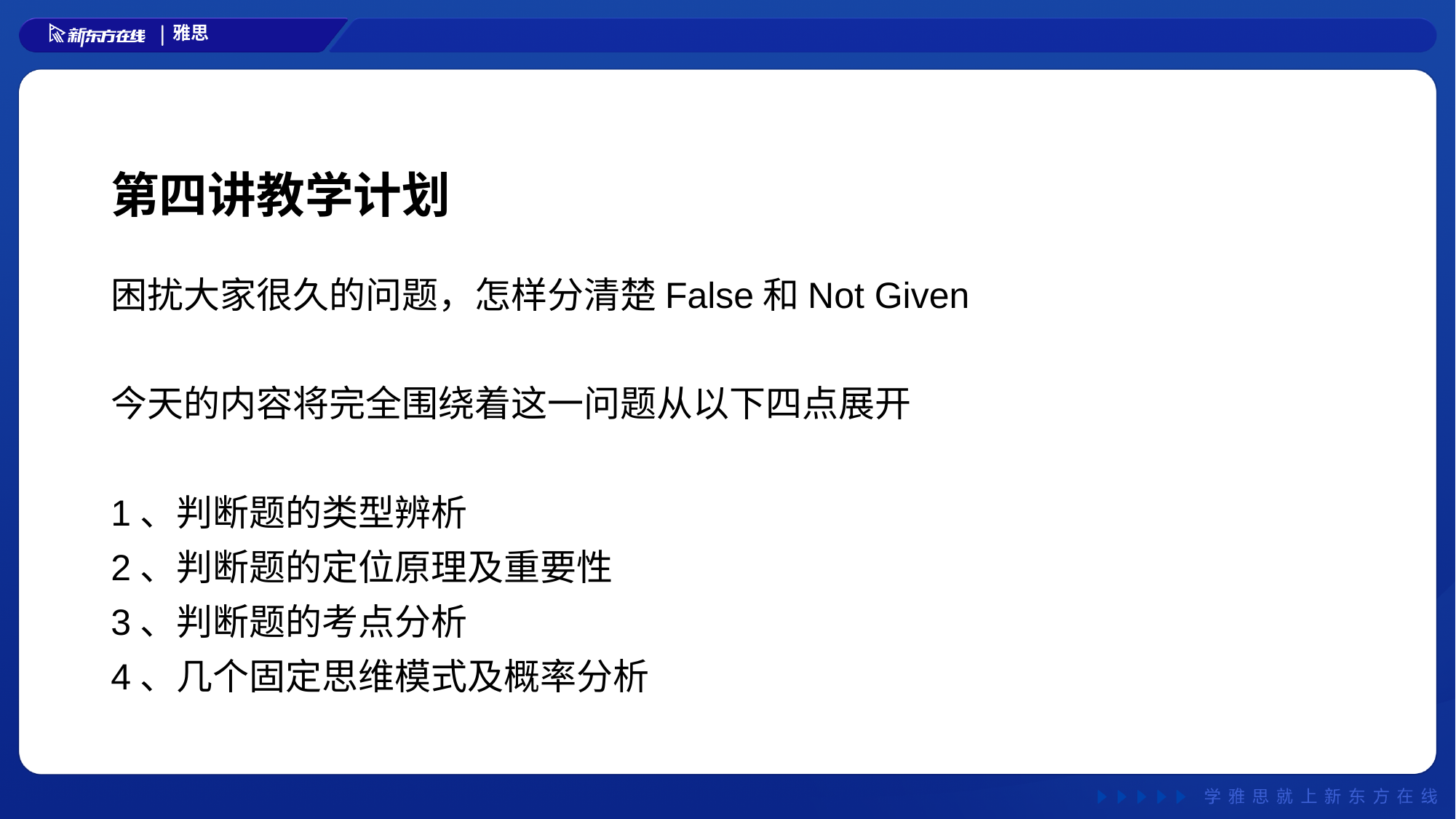

# 第四讲教学计划
困扰大家很久的问题，怎样分清楚False和Not Given

今天的内容将完全围绕着这一问题从以下四点展开

1、判断题的类型辨析
2、判断题的定位原理及重要性
3、判断题的考点分析
4、几个固定思维模式及概率分析